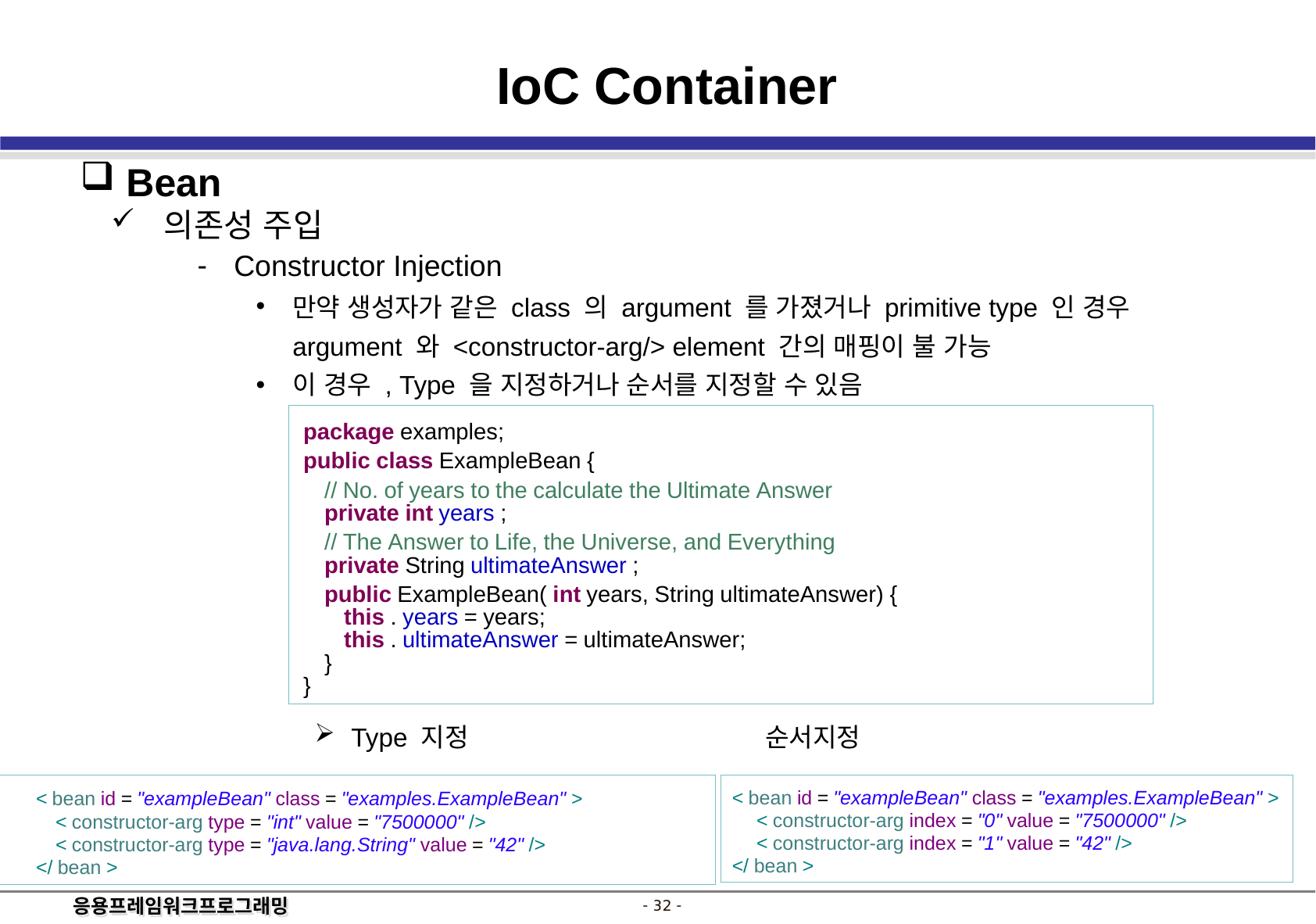

IoC Container
 Bean
  의존성 주입
Constructor Injection
만약 생성자가 같은 class 의 argument 를 가졌거나 primitive type 인 경우 argument 와 <constructor-arg/> element 간의 매핑이 불 가능
이 경우 , Type 을 지정하거나 순서를 지정할 수 있음

Type 지정                                         순서지정

	package examples;
	public class ExampleBean {
		// No. of years to the calculate the Ultimate Answer
		private int years ;
		// The Answer to Life, the Universe, and Everything
		private String ultimateAnswer ;
		public ExampleBean( int years, String ultimateAnswer) {
			this . years = years;
			this . ultimateAnswer = ultimateAnswer;
		}
	}
	< bean id = "exampleBean" class = "examples.ExampleBean" >
		< constructor-arg type = "int" value = "7500000" />
		< constructor-arg type = "java.lang.String" value = "42" />
	</ bean >
< bean id = "exampleBean" class = "examples.ExampleBean" >
	< constructor-arg index = "0" value = "7500000" />
	< constructor-arg index = "1" value = "42" />
</ bean >
- 32 -